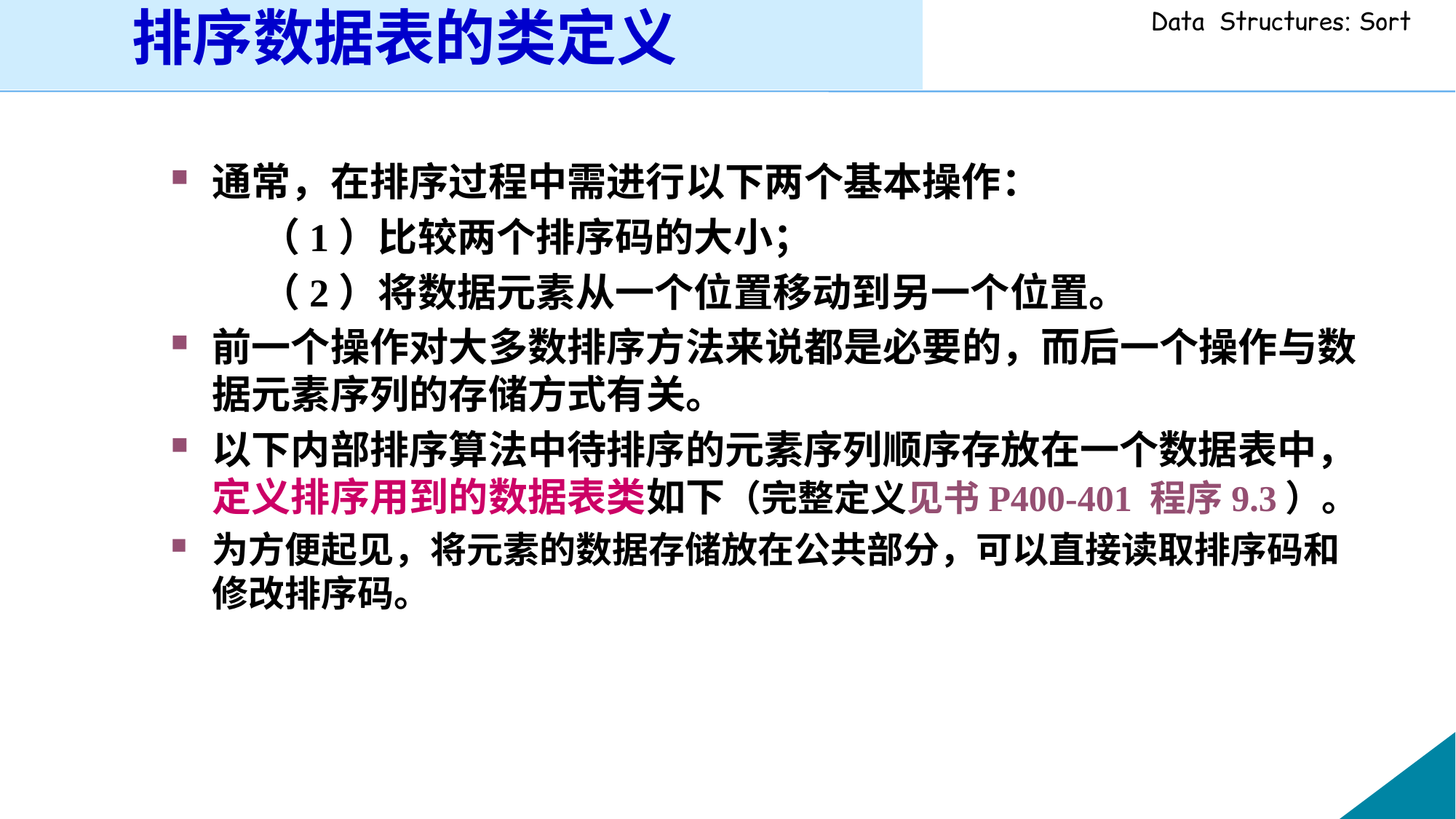

排序数据表的类定义
通常，在排序过程中需进行以下两个基本操作：
         （1）比较两个排序码的大小；
         （2）将数据元素从一个位置移动到另一个位置。
前一个操作对大多数排序方法来说都是必要的，而后一个操作与数据元素序列的存储方式有关。
以下内部排序算法中待排序的元素序列顺序存放在一个数据表中，定义排序用到的数据表类如下（完整定义见书P400-401 程序9.3）。
为方便起见，将元素的数据存储放在公共部分，可以直接读取排序码和修改排序码。